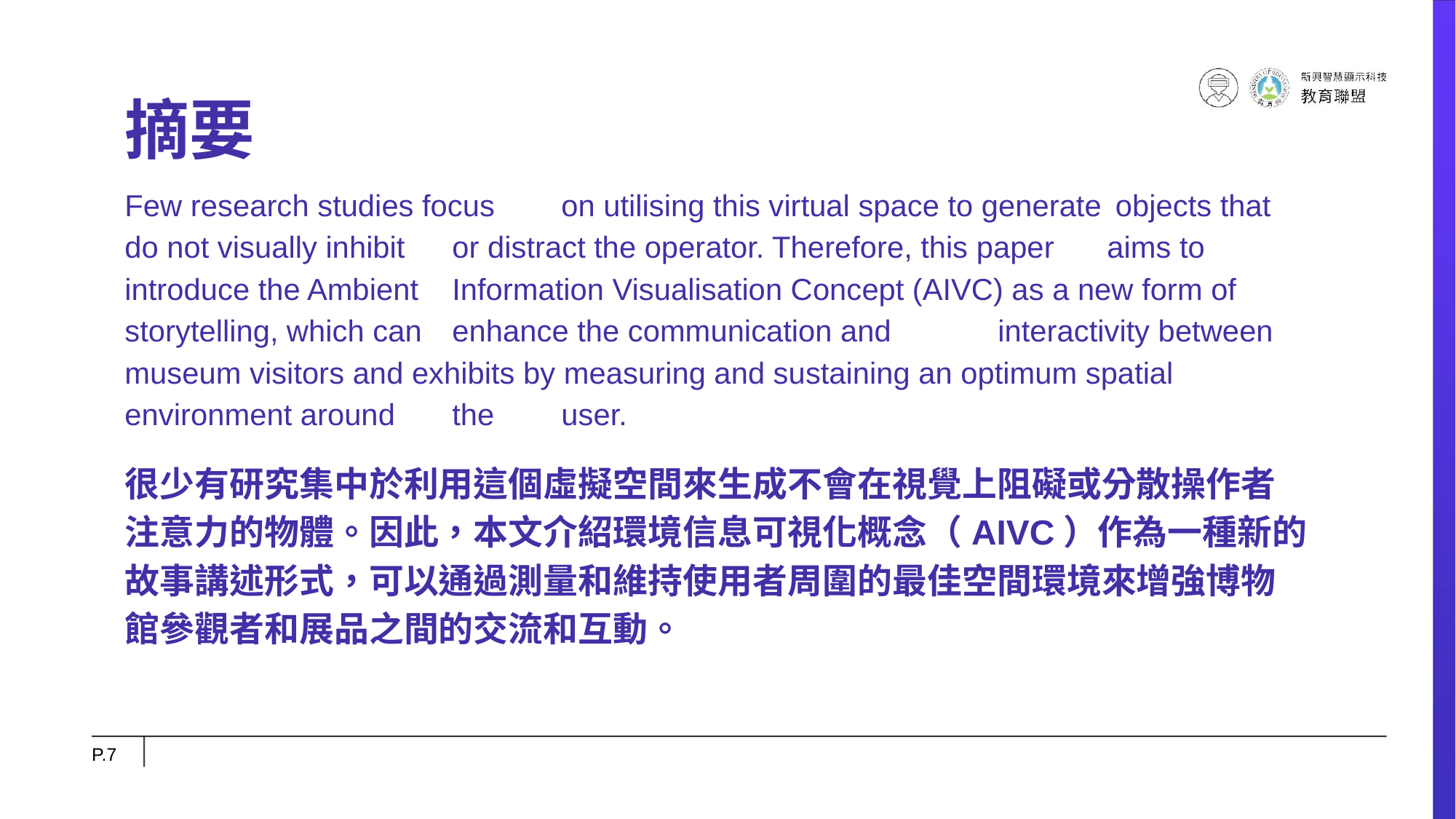

摘要
Few research studies focus	on utilising this virtual space to generate	 objects that do not visually inhibit	or distract the operator. Therefore, this paper	aims to introduce the Ambient	Information Visualisation Concept (AIVC) as a new form of storytelling, which can	enhance the communication and	interactivity between museum visitors and exhibits by measuring and sustaining an optimum spatial environment around	the	user.
很少有研究集中於利用這個虛擬空間來生成不會在視覺上阻礙或分散操作者注意力的物體。因此，本文介紹環境信息可視化概念（AIVC）作為一種新的故事講述形式，可以通過測量和維持使用者周圍的最佳空間環境來增強博物館參觀者和展品之間的交流和互動。

P.7